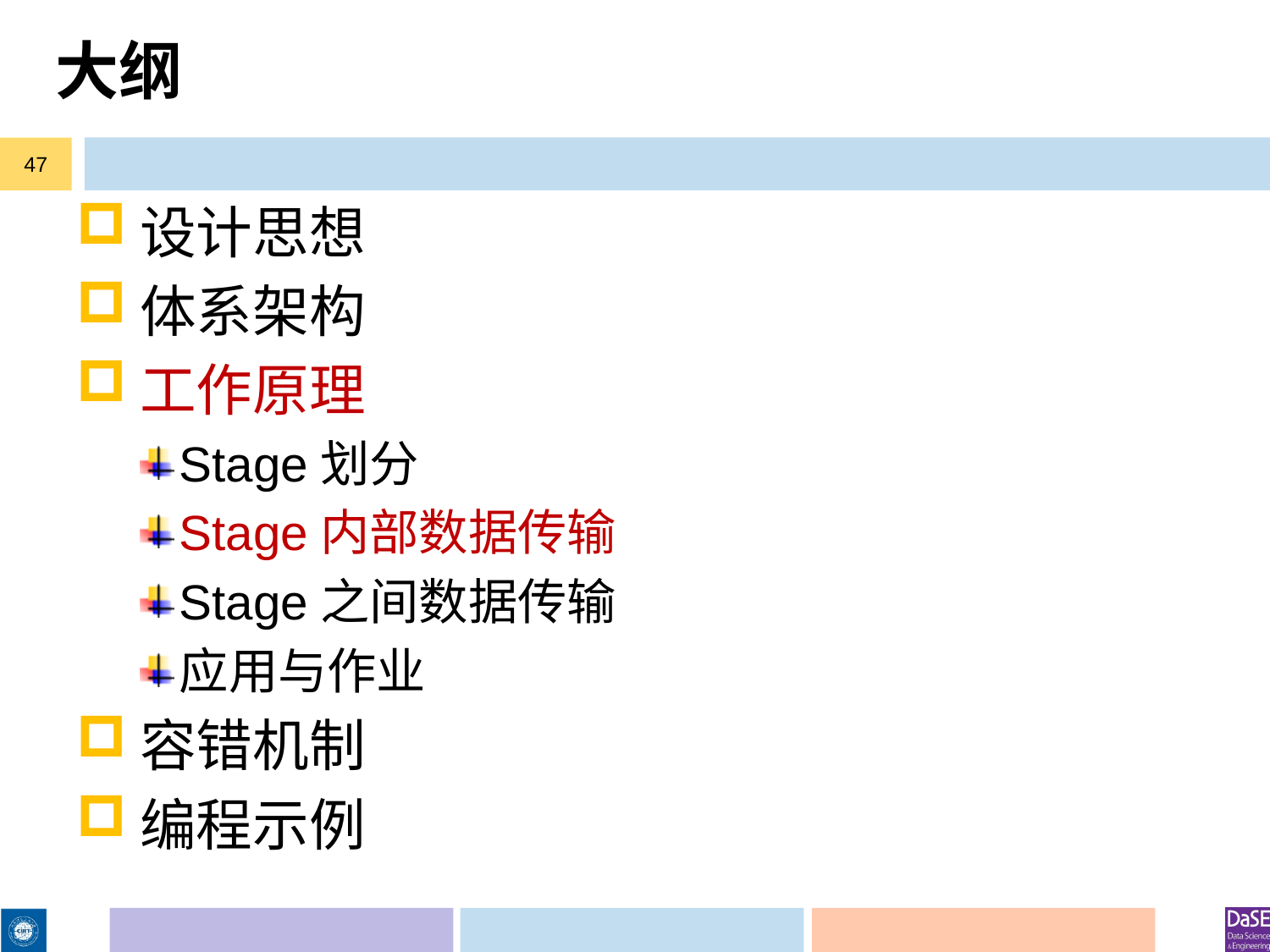

# 大纲
47
设计思想
体系架构
工作原理
Stage划分
Stage内部数据传输
Stage之间数据传输
应用与作业
容错机制
编程示例